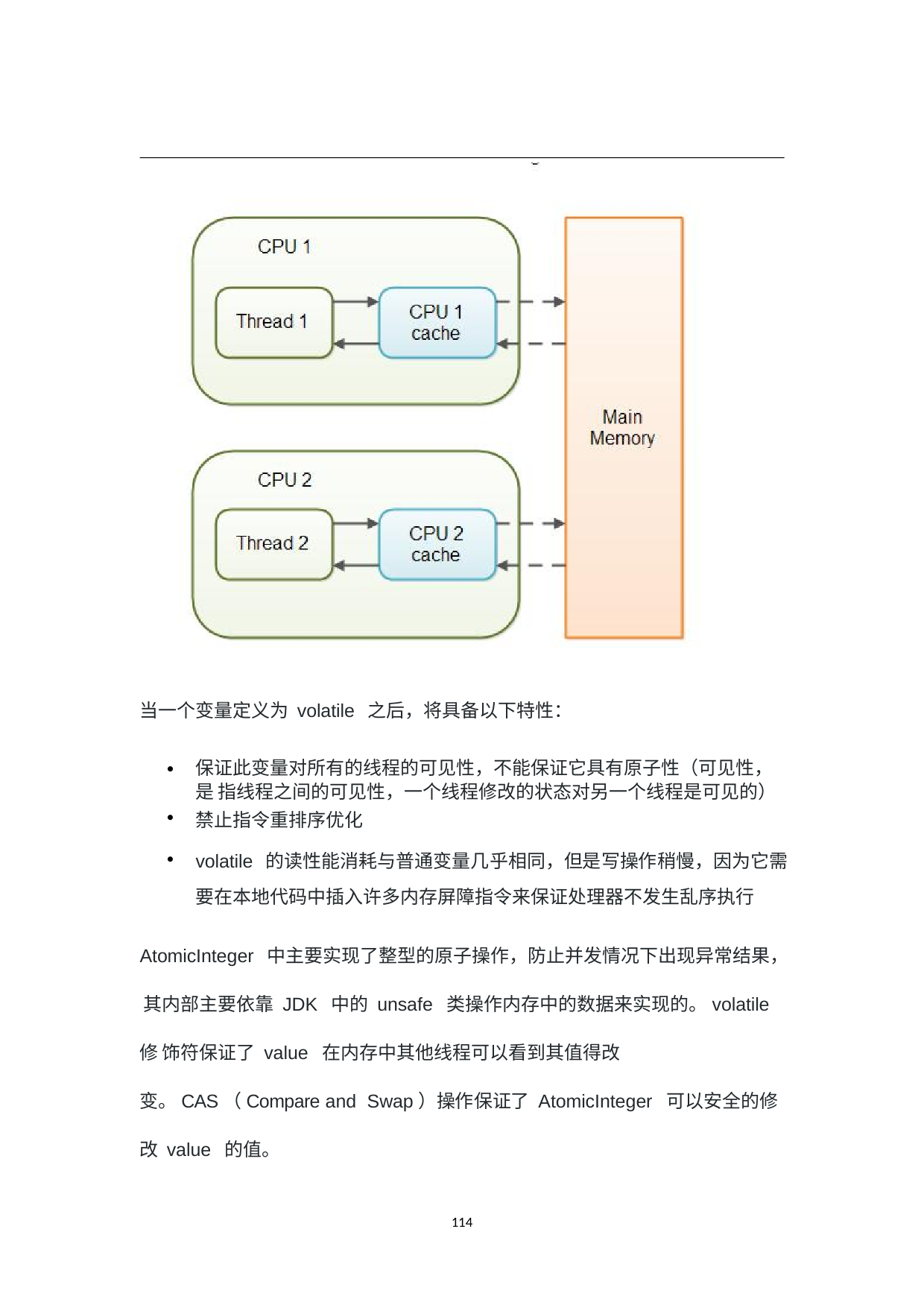

当一个变量定义为 volatile 之后，将具备以下特性：
保证此变量对所有的线程的可见性，不能保证它具有原子性（可见性，是 指线程之间的可见性，一个线程修改的状态对另一个线程是可见的）
禁止指令重排序优化
•
volatile 的读性能消耗与普通变量几乎相同，但是写操作稍慢，因为它需
要在本地代码中插入许多内存屏障指令来保证处理器不发生乱序执行
AtomicInteger 中主要实现了整型的原子操作，防止并发情况下出现异常结果，  其内部主要依靠 JDK 中的 unsafe 类操作内存中的数据来实现的。volatile 修 饰符保证了 value 在内存中其他线程可以看到其值得改变。CAS（Compare and  Swap）操作保证了 AtomicInteger 可以安全的修改 value 的值。
114